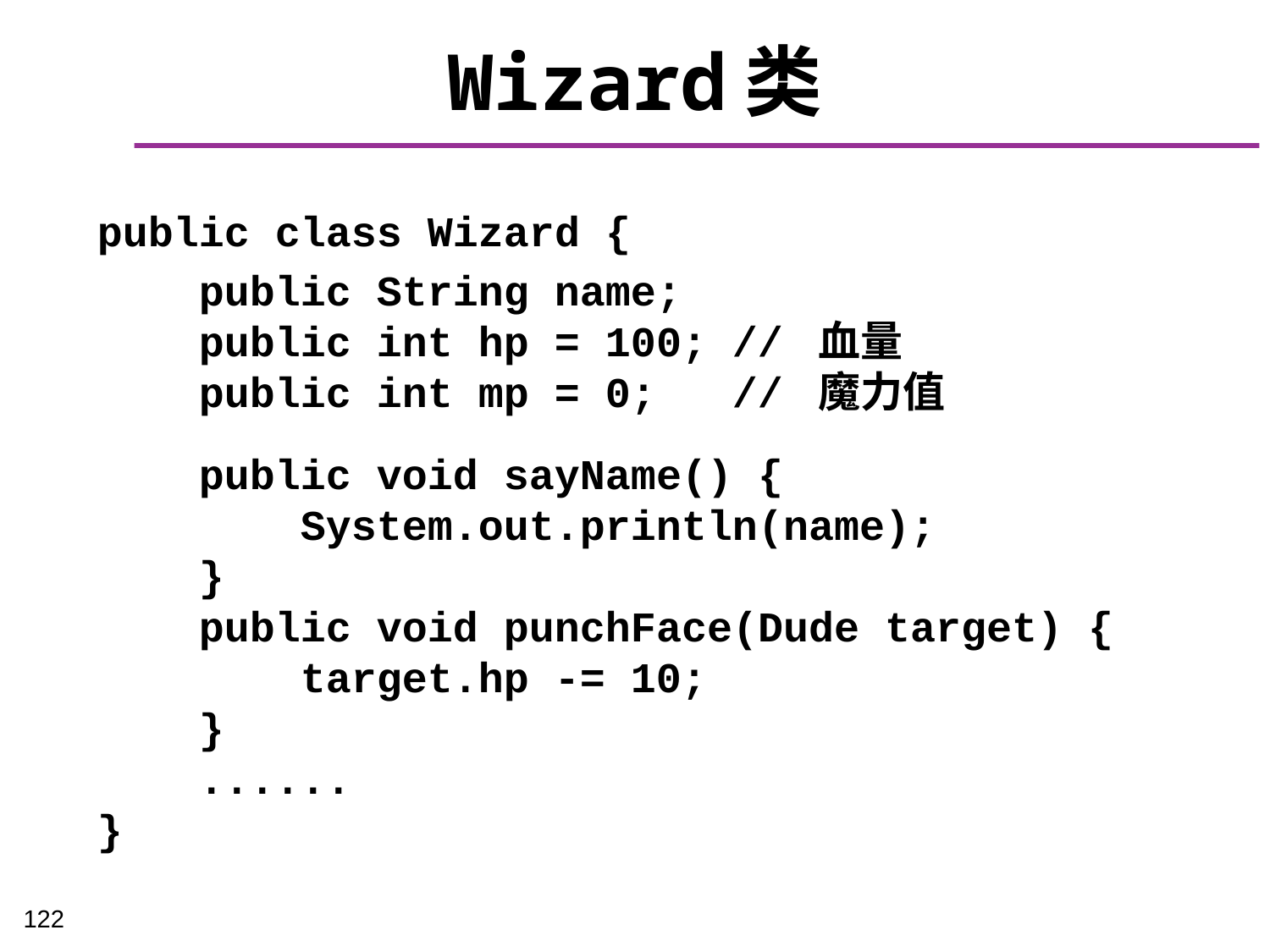

# Wizard类
public class Wizard {
    public String name;
    public int hp = 100;	// 血量
    public int mp = 0;	// 魔力值
    public void sayName() {
        System.out.println(name);
    }
    public void punchFace(Dude target) {
        target.hp -= 10;
    }
    ......
}
122